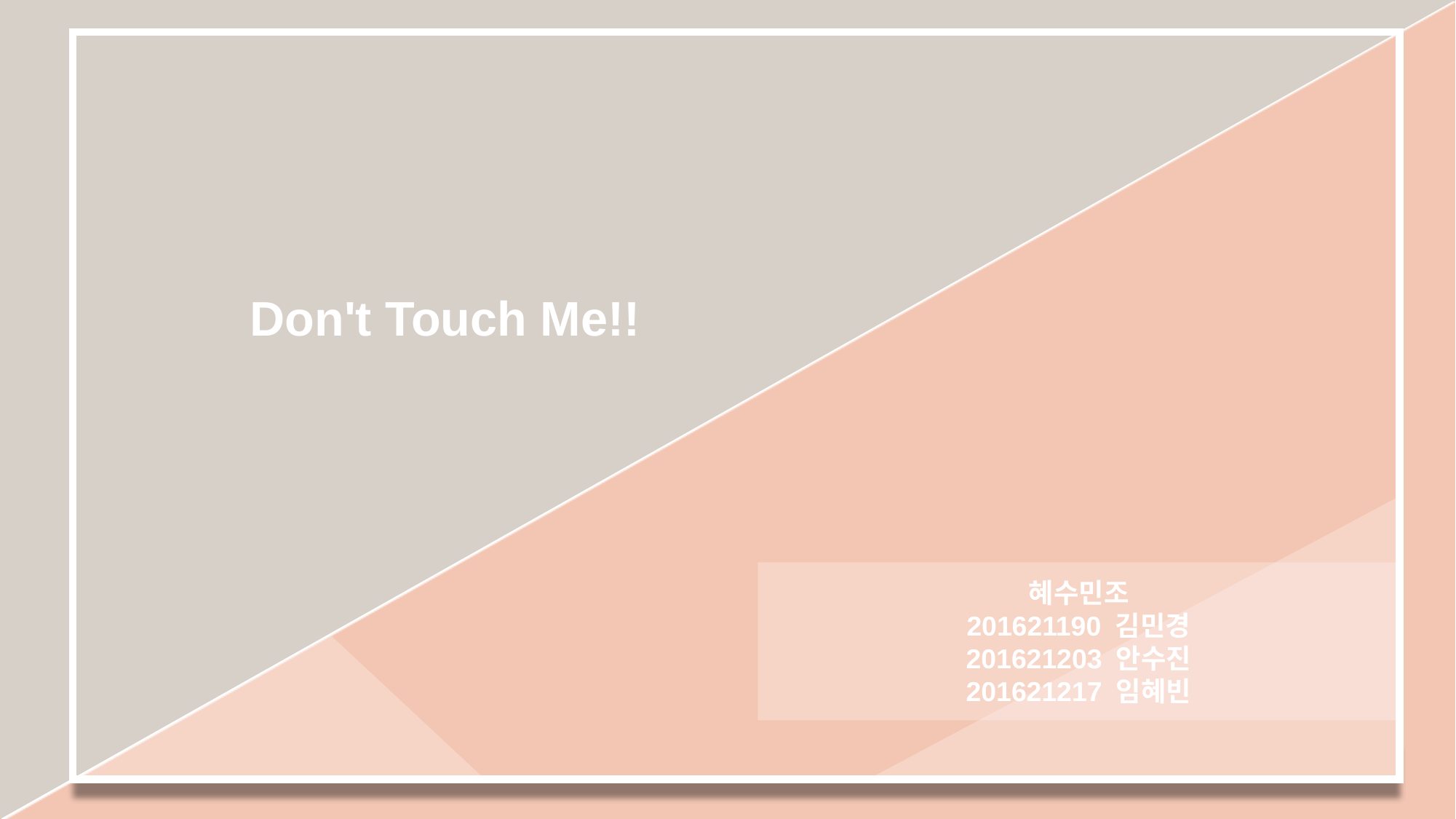

Don't Touch Me!!

혜수민조
201621190 김민경
201621203 안수진
201621217 임혜빈